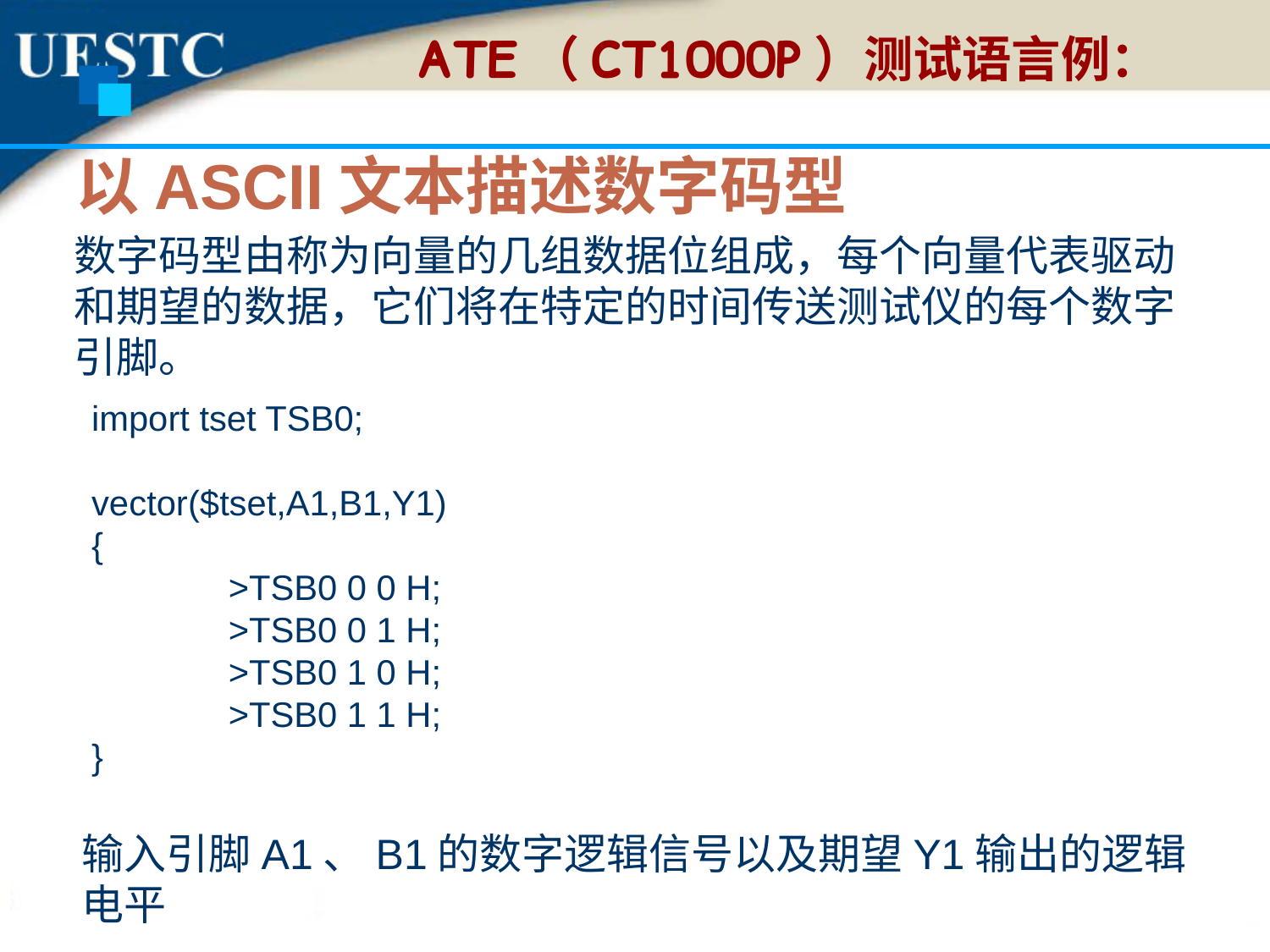

ATE（CT1000P）测试语言例：

以ASCII文本描述数字码型
数字码型由称为向量的几组数据位组成，每个向量代表驱动和期望的数据，它们将在特定的时间传送测试仪的每个数字引脚。
import tset TSB0;

vector($tset,A1,B1,Y1)
{
	 >TSB0 0 0 H;
	 >TSB0 0 1 H;
	 >TSB0 1 0 H;
	 >TSB0 1 1 H;
}

输入引脚A1、B1的数字逻辑信号以及期望Y1输出的逻辑电平